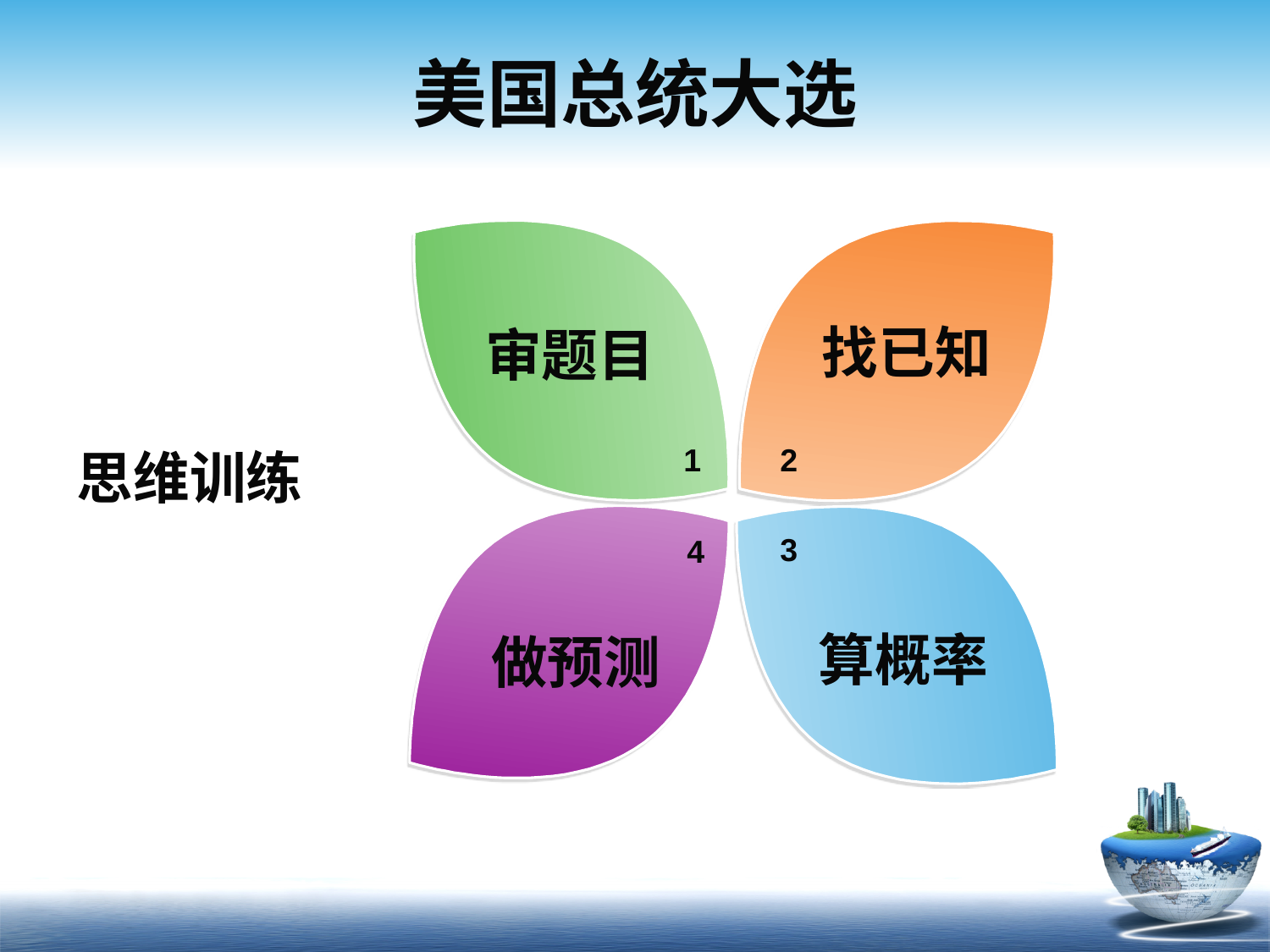

# 美国总统大选

找已知
审题目
思维训练
1
2

3
4
算概率
做预测